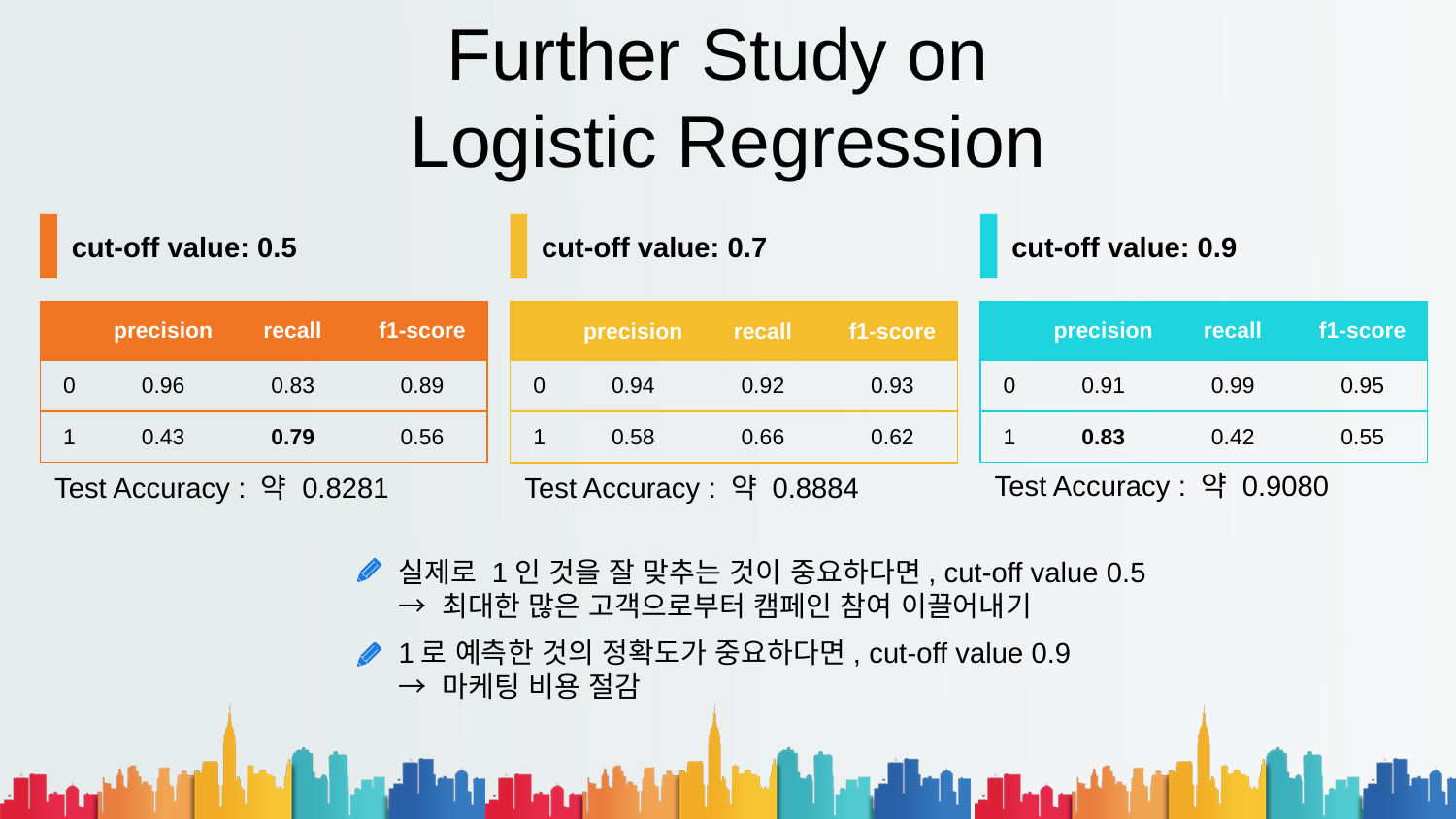

Further Study on
Logistic Regression

cut-off value: 0.9
cut-off value: 0.5
cut-off value: 0.7
|  | precision | recall | f1-score |
| --- | --- | --- | --- |
| 0 | 0.96 | 0.83 | 0.89 |
| 1 | 0.43 | 0.79 | 0.56 |
|  | precision | recall | f1-score |
| --- | --- | --- | --- |
| 0 | 0.91 | 0.99 | 0.95 |
| 1 | 0.83 | 0.42 | 0.55 |
|  | precision | recall | f1-score |
| --- | --- | --- | --- |
| 0 | 0.94 | 0.92 | 0.93 |
| 1 | 0.58 | 0.66 | 0.62 |
Test Accuracy : 약 0.9080
Test Accuracy : 약 0.8281
Test Accuracy : 약 0.8884
실제로 1인 것을 잘 맞추는 것이 중요하다면, cut-off value 0.5
→ 최대한 많은 고객으로부터 캠페인 참여 이끌어내기

1로 예측한 것의 정확도가 중요하다면, cut-off value 0.9
→ 마케팅 비용 절감